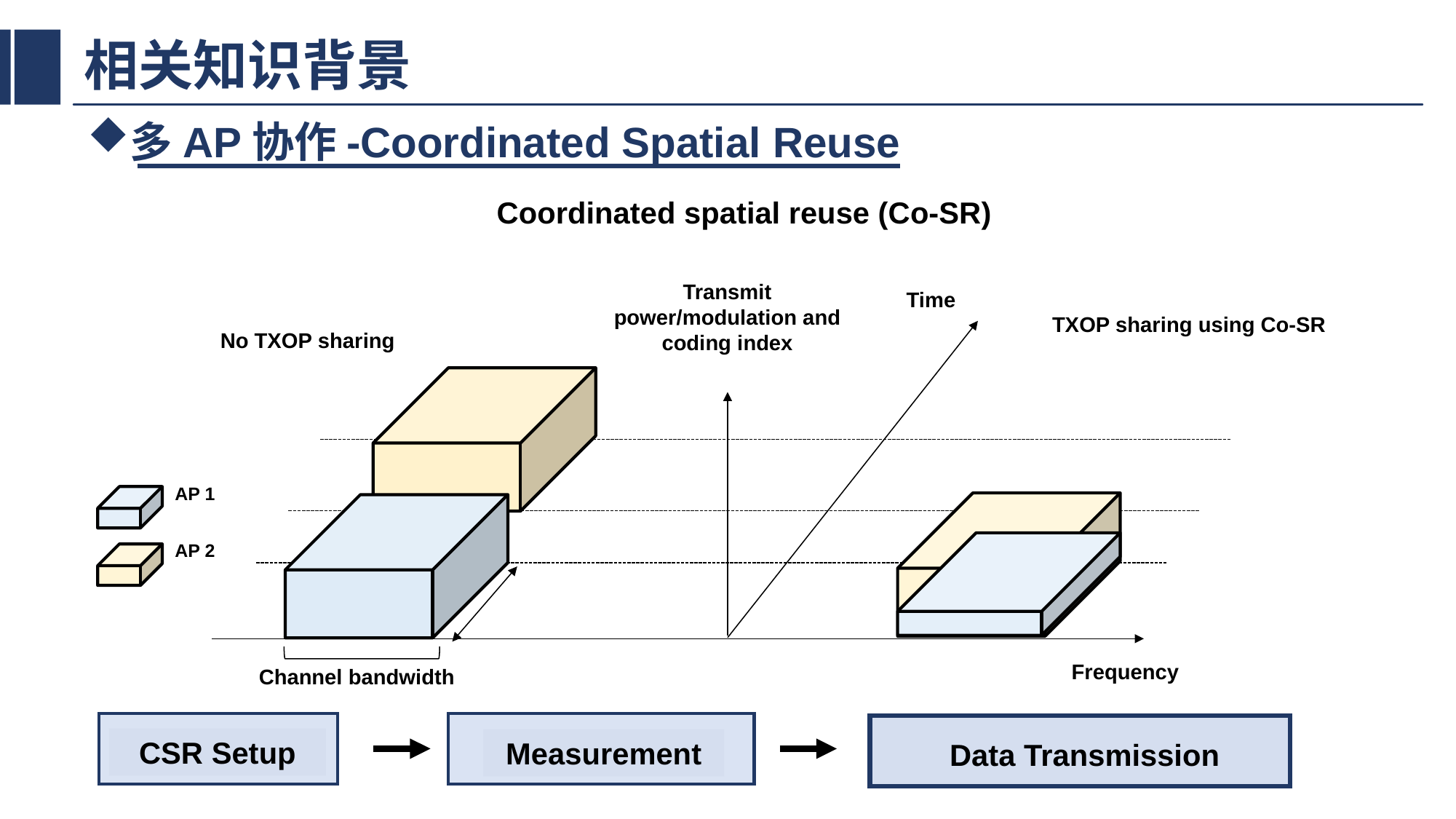

# 相关知识背景
多AP协作-Coordinated Spatial Reuse

Coordinated spatial reuse (Co-SR)
Transmit power/modulation and coding index
TXOP sharing using Co-SR
No TXOP sharing

AP 1

AP 2

Frequency
Channel bandwidth
Time

CSR Setup

Measurement

Data Transmission
9